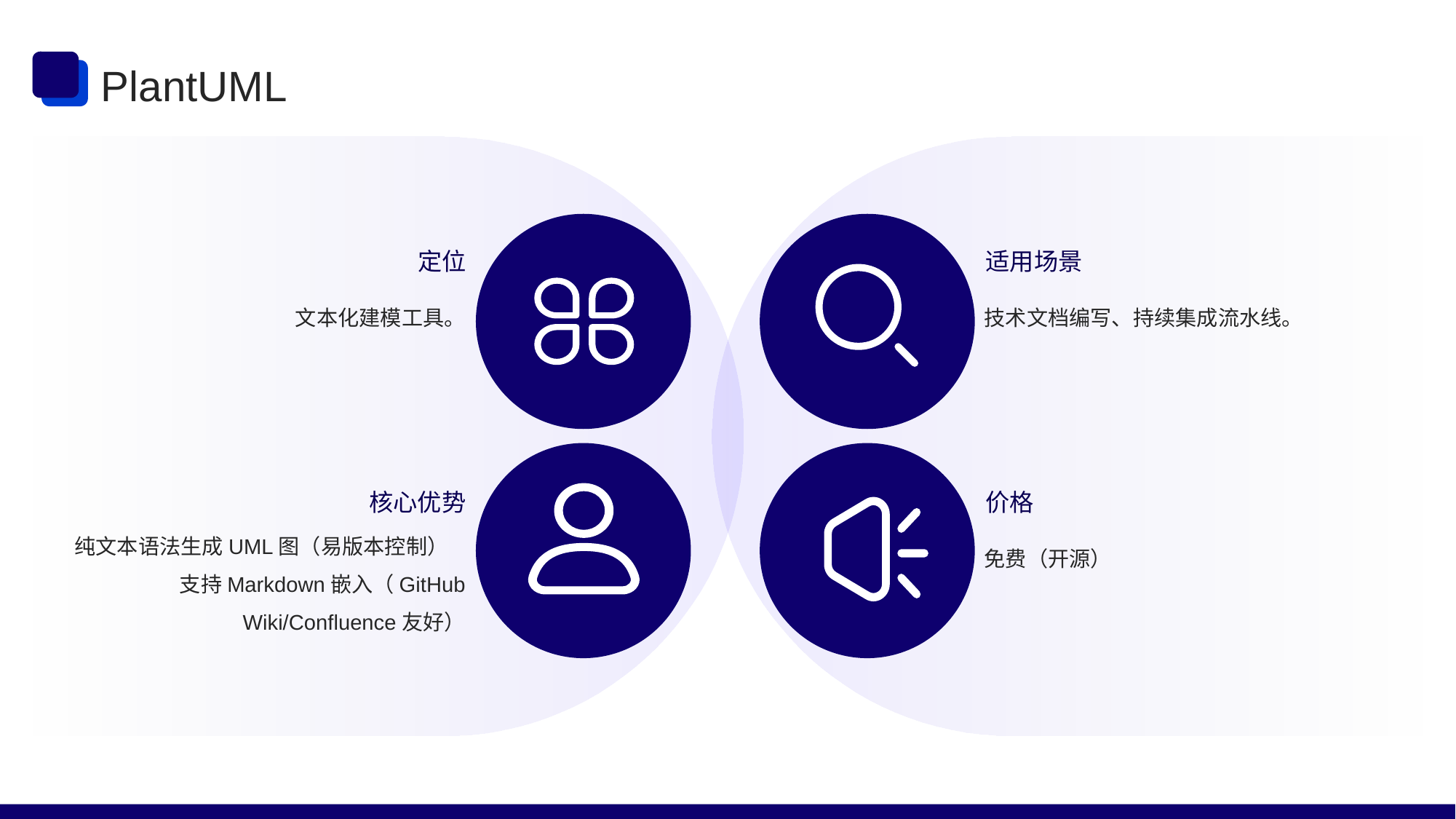

PlantUML

定位
适用场景

文本化建模工具。
技术文档编写、持续集成流水线。

核心优势
价格

纯文本语法生成UML图（易版本控制）
支持Markdown嵌入（GitHub Wiki/Confluence友好）
免费（开源）